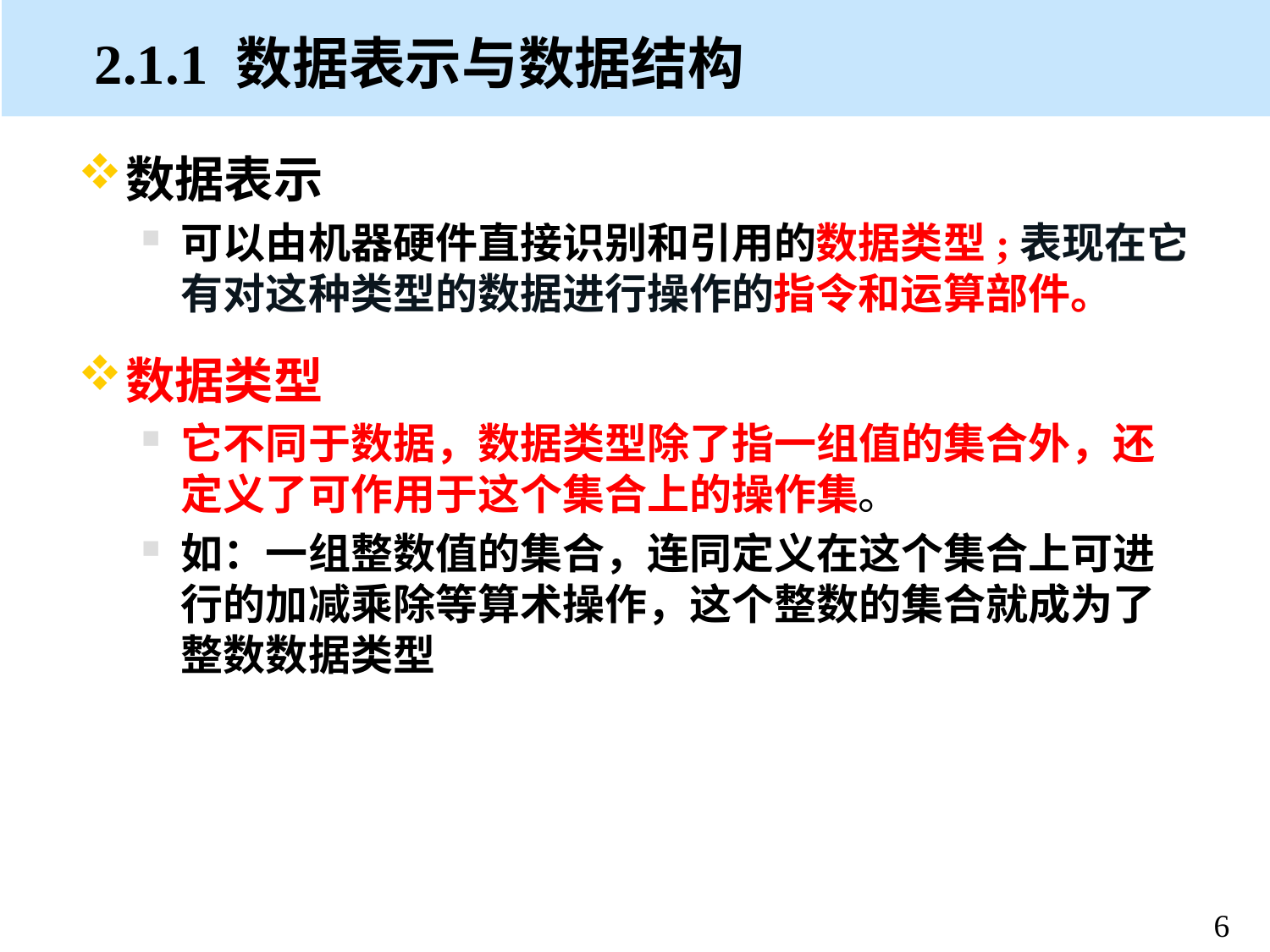

# 2.1.1 数据表示与数据结构
数据表示
可以由机器硬件直接识别和引用的数据类型;表现在它有对这种类型的数据进行操作的指令和运算部件。
数据类型
它不同于数据，数据类型除了指一组值的集合外，还定义了可作用于这个集合上的操作集。
如：一组整数值的集合，连同定义在这个集合上可进行的加减乘除等算术操作，这个整数的集合就成为了整数数据类型